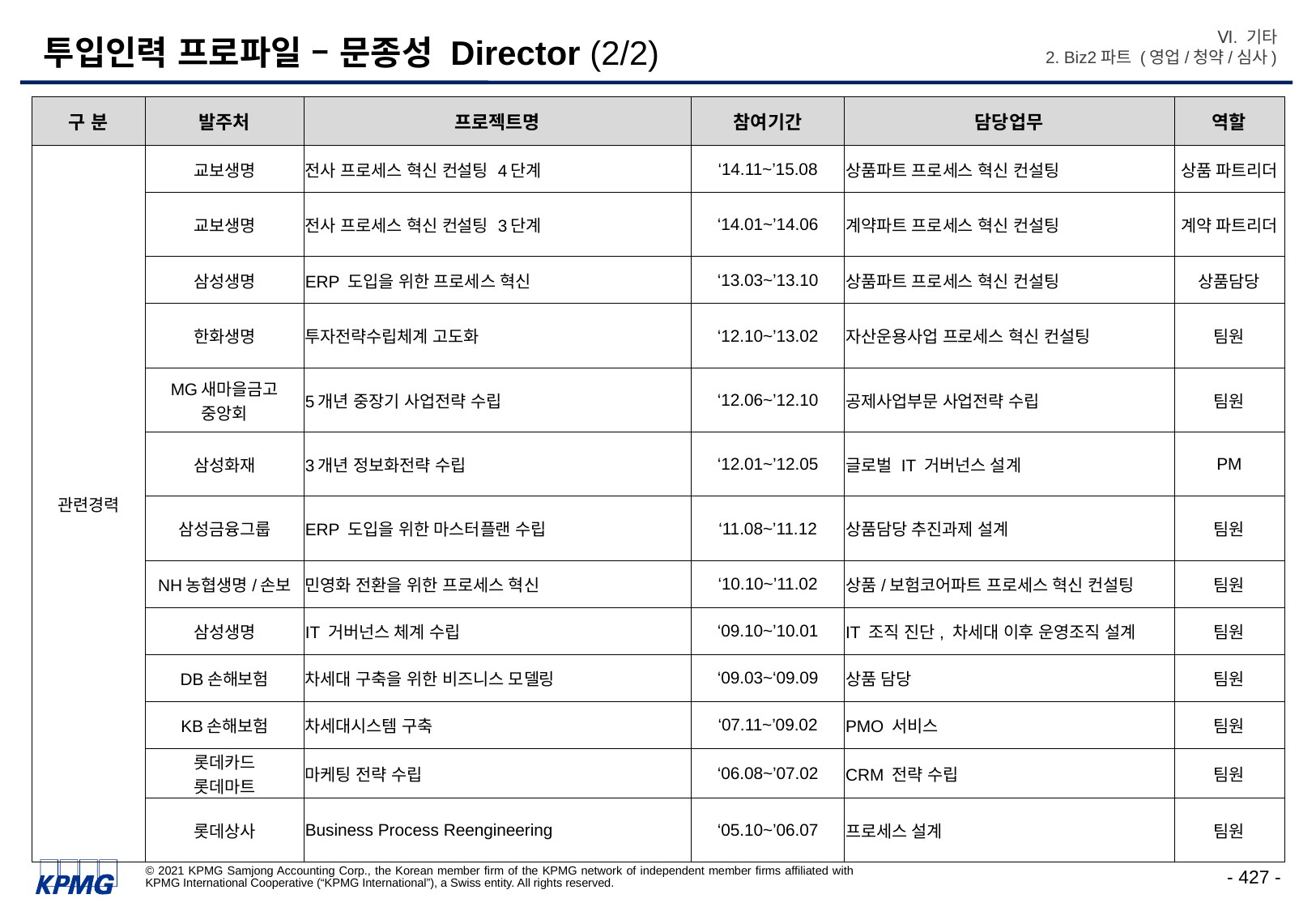

Ⅵ. 기타
2. Biz2파트 (영업/청약/심사)
# 투입인력 프로파일 – 문종성 Director (2/2)
| 구 분 | 발주처 | 프로젝트명 | 참여기간 | 담당업무 | 역할 |
| --- | --- | --- | --- | --- | --- |
| 관련경력 | 교보생명 | 전사 프로세스 혁신 컨설팅 4단계 | ‘14.11~’15.08 | 상품파트 프로세스 혁신 컨설팅 | 상품 파트리더 |
|  | 교보생명 | 전사 프로세스 혁신 컨설팅 3단계 | ‘14.01~’14.06 | 계약파트 프로세스 혁신 컨설팅 | 계약 파트리더 |
|  | 삼성생명 | ERP 도입을 위한 프로세스 혁신 | ‘13.03~’13.10 | 상품파트 프로세스 혁신 컨설팅 | 상품담당 |
|  | 한화생명 | 투자전략수립체계 고도화 | ‘12.10~’13.02 | 자산운용사업 프로세스 혁신 컨설팅 | 팀원 |
|  | MG새마을금고 중앙회 | 5개년 중장기 사업전략 수립 | ‘12.06~’12.10 | 공제사업부문 사업전략 수립 | 팀원 |
|  | 삼성화재 | 3개년 정보화전략 수립 | ‘12.01~’12.05 | 글로벌 IT 거버넌스 설계 | PM |
|  | 삼성금융그룹 | ERP 도입을 위한 마스터플랜 수립 | ‘11.08~’11.12 | 상품담당 추진과제 설계 | 팀원 |
|  | NH농협생명/손보 | 민영화 전환을 위한 프로세스 혁신 | ‘10.10~’11.02 | 상품/보험코어파트 프로세스 혁신 컨설팅 | 팀원 |
|  | 삼성생명 | IT 거버넌스 체계 수립 | ‘09.10~’10.01 | IT 조직 진단, 차세대 이후 운영조직 설계 | 팀원 |
|  | DB손해보험 | 차세대 구축을 위한 비즈니스 모델링 | ‘09.03~‘09.09 | 상품 담당 | 팀원 |
|  | KB손해보험 | 차세대시스템 구축 | ‘07.11~’09.02 | PMO 서비스 | 팀원 |
|  | 롯데카드 롯데마트 | 마케팅 전략 수립 | ‘06.08~’07.02 | CRM 전략 수립 | 팀원 |
|  | 롯데상사 | Business Process Reengineering | ‘05.10~’06.07 | 프로세스 설계 | 팀원 |